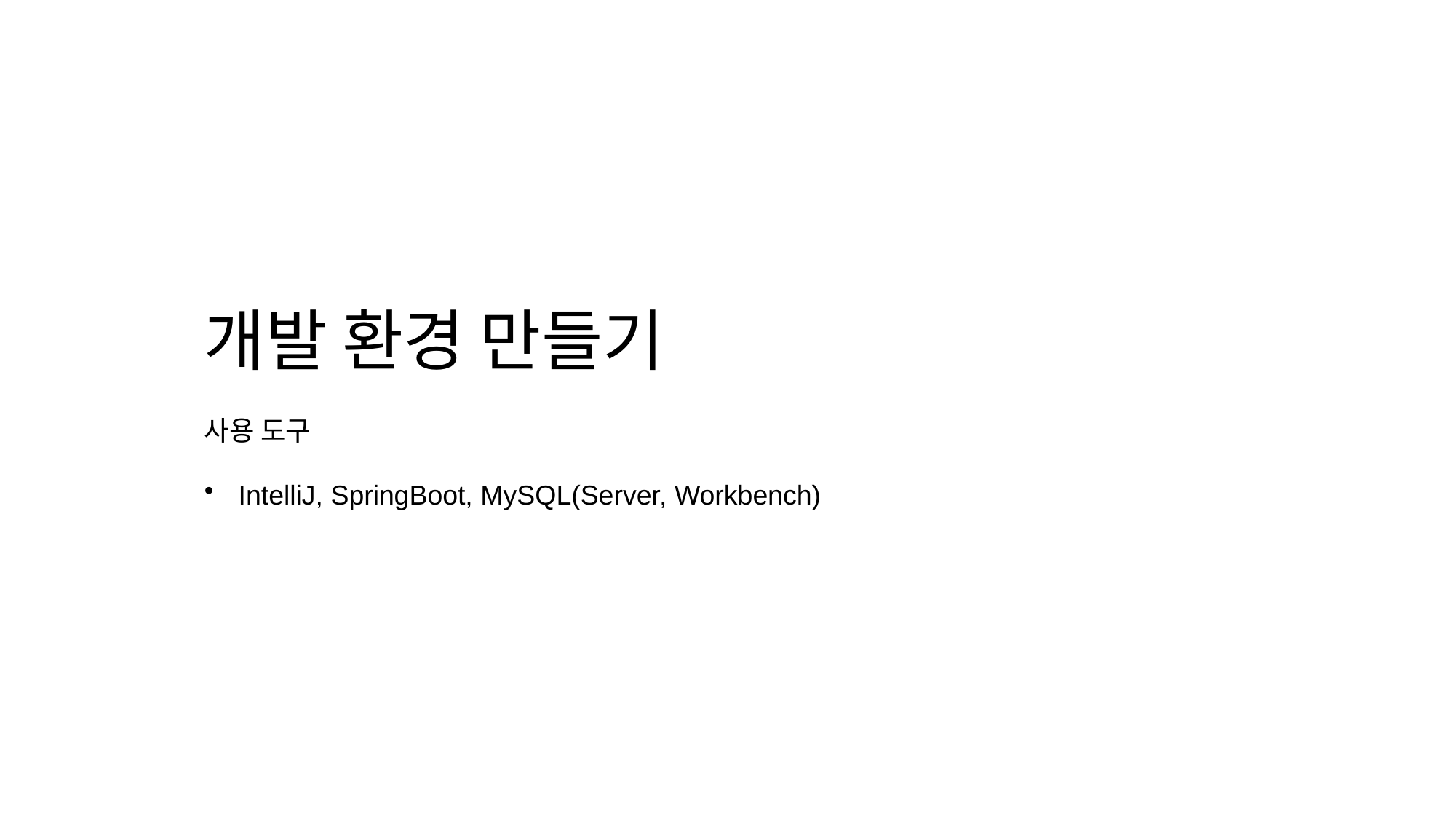

개발 환경 만들기
사용 도구
IntelliJ, SpringBoot, MySQL(Server, Workbench)